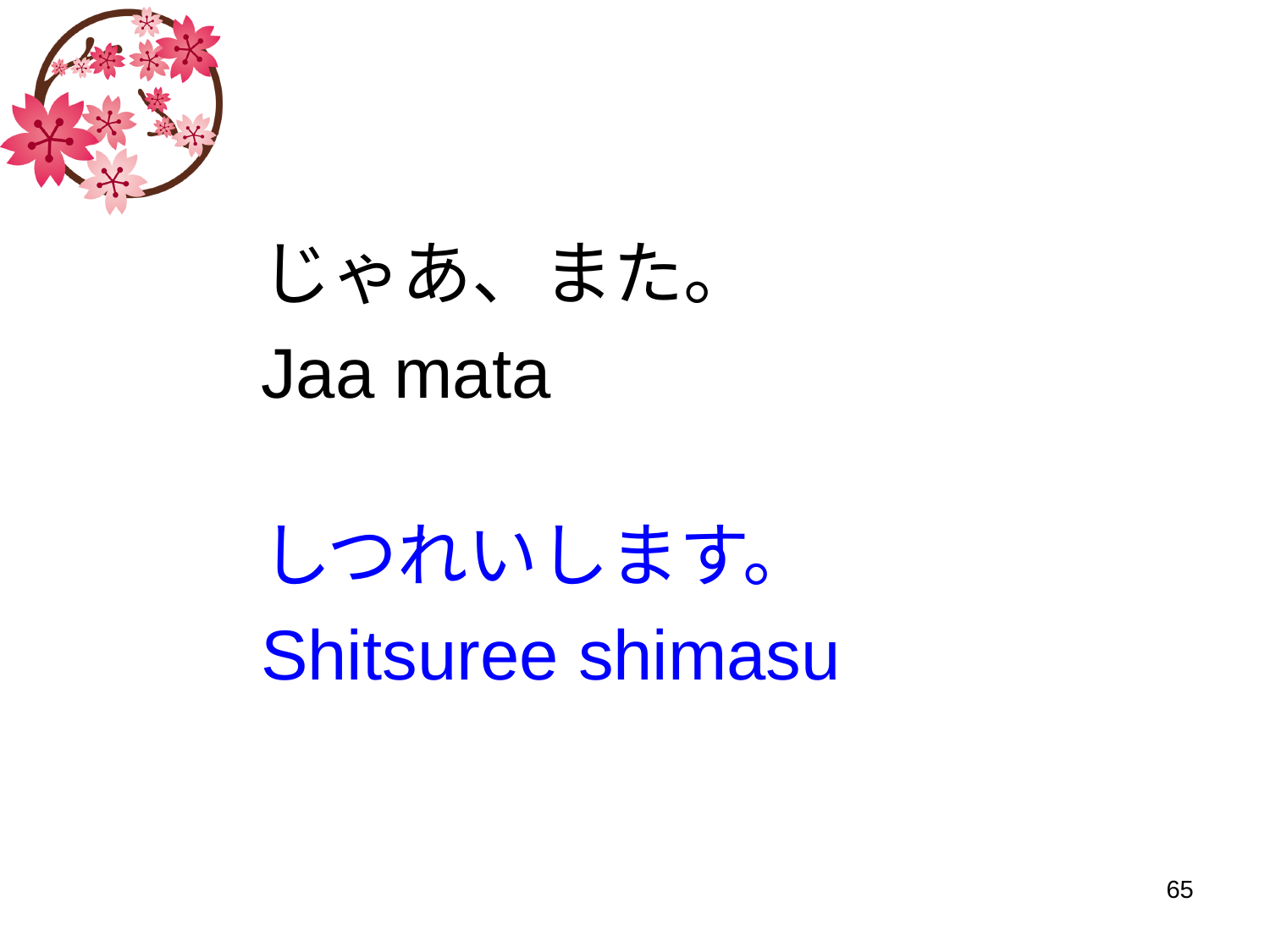

#
じゃあ、また。
Jaa mata
しつれいします。
Shitsuree shimasu
65